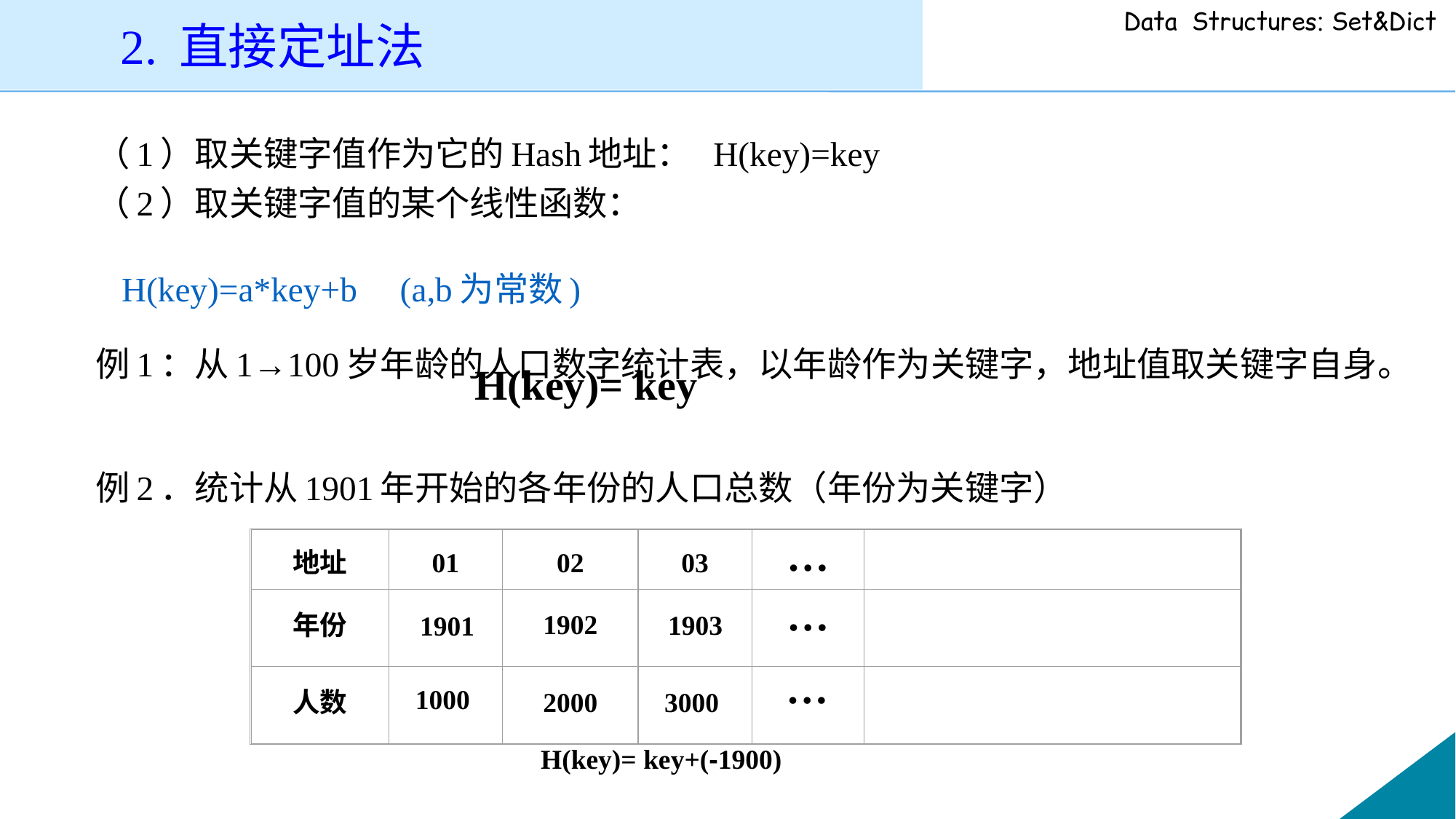

2. 直接定址法

（1）取关键字值作为它的Hash地址：  H(key)=key
（2）取关键字值的某个线性函数：
		H(key)=a*key+b     (a,b为常数)

例1：从1→100岁年龄的人口数字统计表，以年龄作为关键字，地址值取关键字自身。

例2．统计从1901年开始的各年份的人口总数（年份为关键字）
H(key)= key

…

地址

01

02

03

…

年份

1903

1902

1901

…

2000

3000

1000

人数

H(key)= key+(-1900)